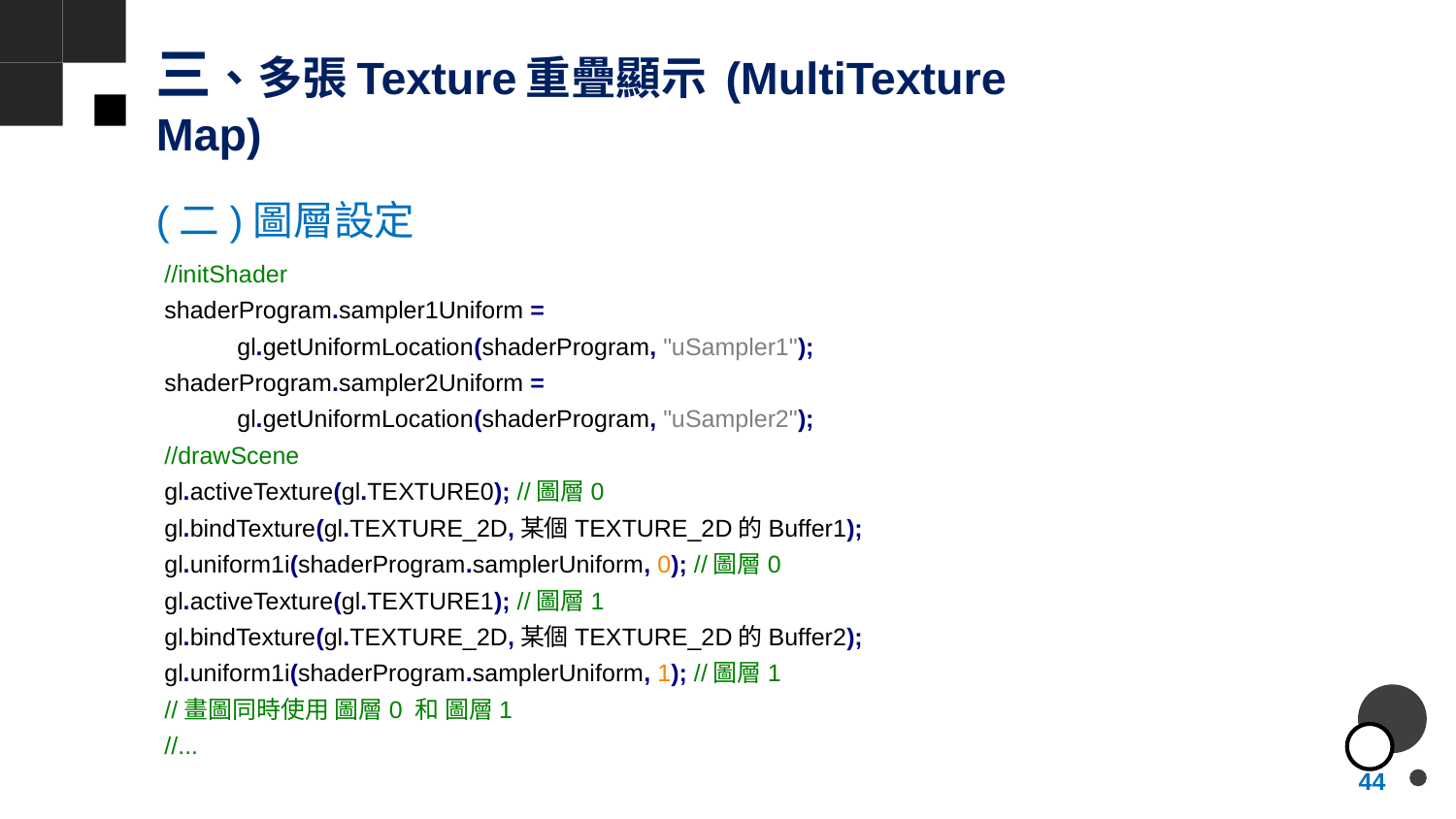

# 三、多張Texture重疊顯示 (MultiTexture Map)
(二)圖層設定
//initShader
shaderProgram.sampler1Uniform =
gl.getUniformLocation(shaderProgram, "uSampler1");
shaderProgram.sampler2Uniform =
gl.getUniformLocation(shaderProgram, "uSampler2");
//drawScene
gl.activeTexture(gl.TEXTURE0); //圖層0
gl.bindTexture(gl.TEXTURE_2D,某個TEXTURE_2D的Buffer1);
gl.uniform1i(shaderProgram.samplerUniform, 0); //圖層0
gl.activeTexture(gl.TEXTURE1); //圖層1
gl.bindTexture(gl.TEXTURE_2D,某個TEXTURE_2D的Buffer2);
gl.uniform1i(shaderProgram.samplerUniform, 1); //圖層1
//畫圖同時使用 圖層0 和 圖層1
//...

44